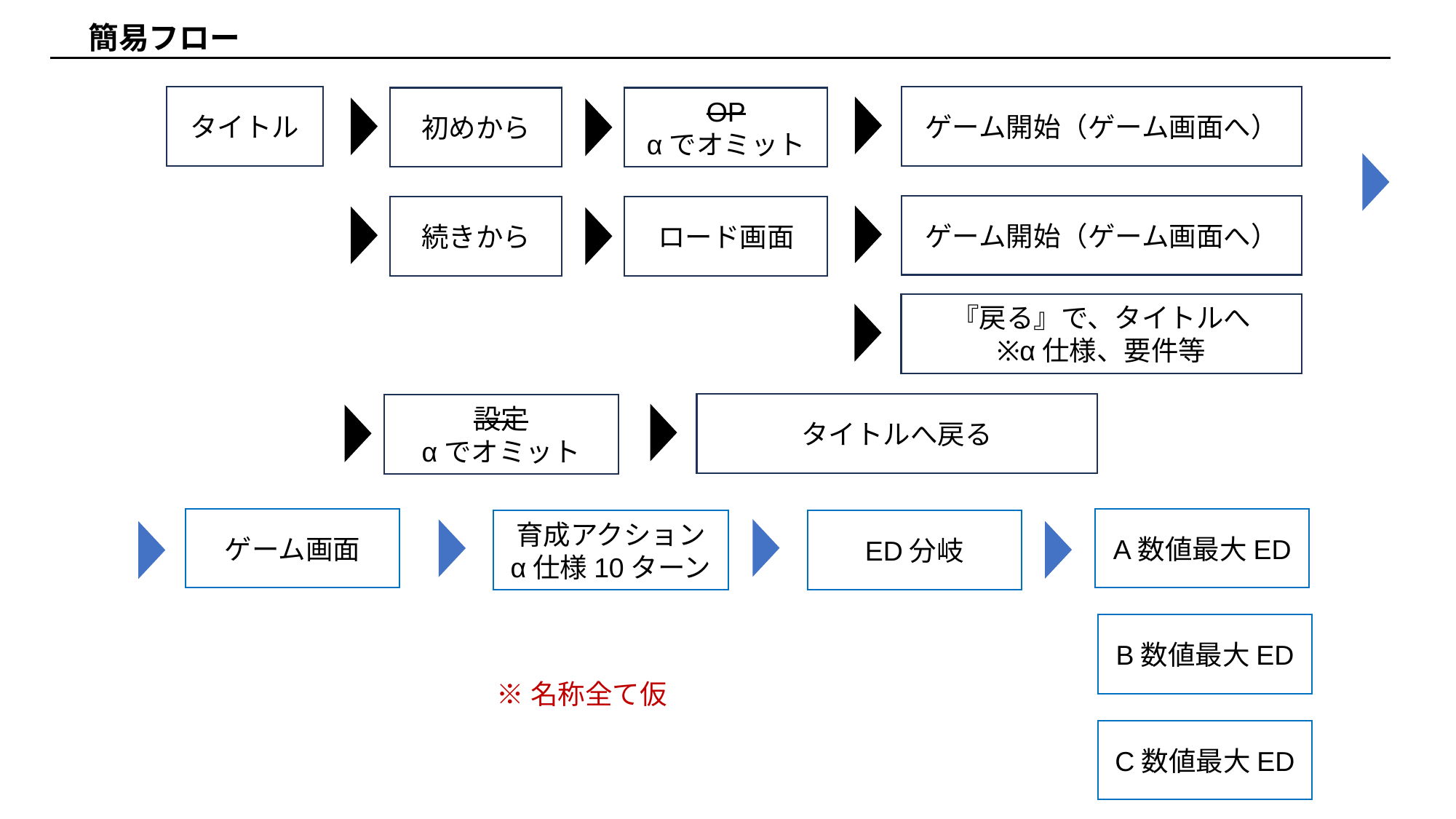

簡易フロー
タイトル
ゲーム開始（ゲーム画面へ）
初めから
OP
αでオミット

ゲーム開始（ゲーム画面へ）
続きから
ロード画面

『戻る』で、タイトルへ
※α仕様、要件等

タイトルへ戻る
設定
αでオミット

ゲーム画面
A数値最大ED
ED分岐
育成アクション
α仕様10ターン

B数値最大ED
※名称全て仮
C数値最大ED